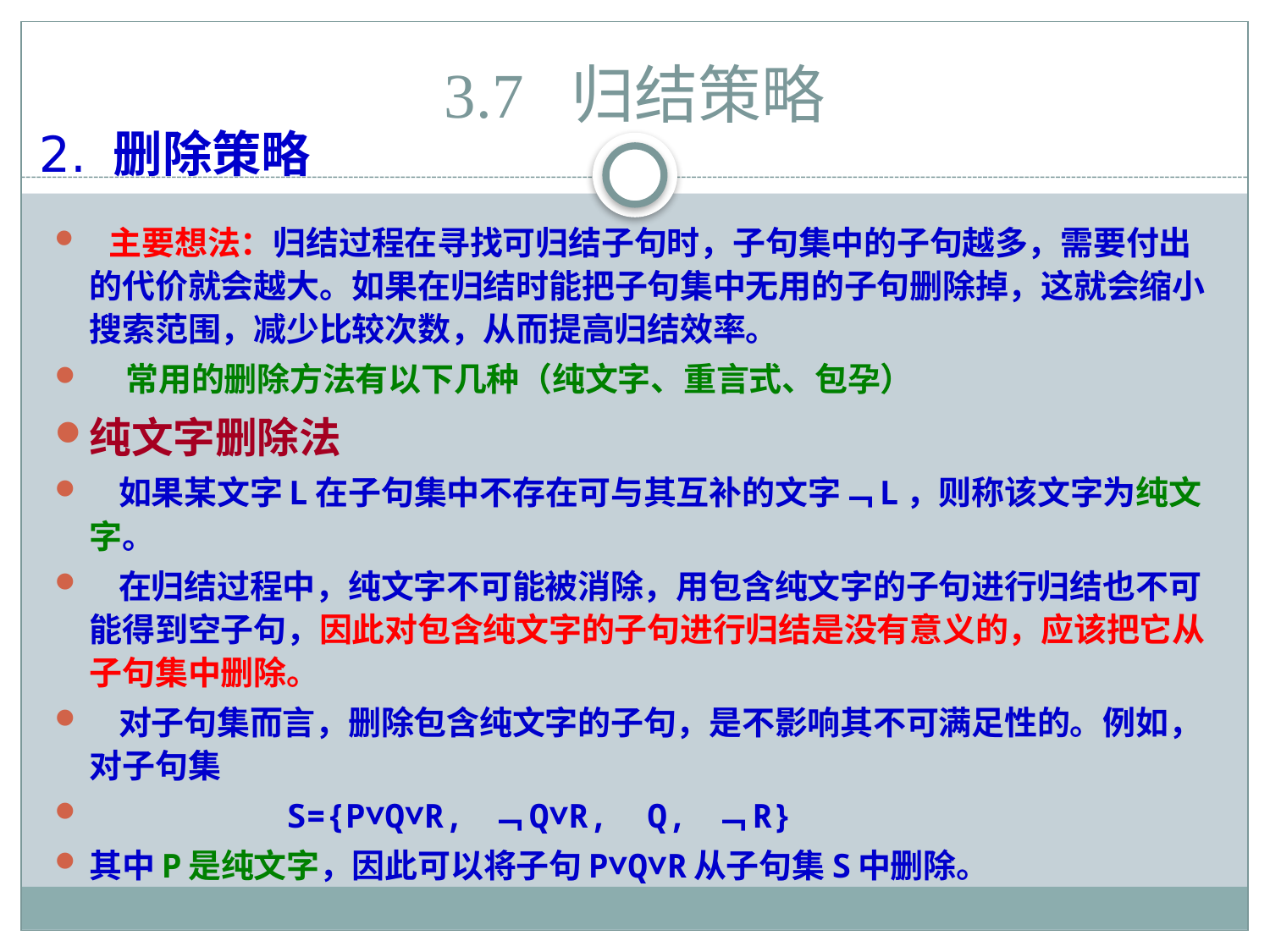

# 3.7  归结策略
2. 删除策略
  主要想法：归结过程在寻找可归结子句时，子句集中的子句越多，需要付出的代价就会越大。如果在归结时能把子句集中无用的子句删除掉，这就会缩小搜索范围，减少比较次数，从而提高归结效率。
    常用的删除方法有以下几种（纯文字、重言式、包孕）
纯文字删除法
   如果某文字L在子句集中不存在可与其互补的文字﹁L，则称该文字为纯文字。
   在归结过程中，纯文字不可能被消除，用包含纯文字的子句进行归结也不可能得到空子句，因此对包含纯文字的子句进行归结是没有意义的，应该把它从子句集中删除。
   对子句集而言，删除包含纯文字的子句，是不影响其不可满足性的。例如，对子句集
          S={P∨Q∨R, ﹁Q∨R,  Q, ﹁R}
其中P是纯文字，因此可以将子句P∨Q∨R从子句集S中删除。